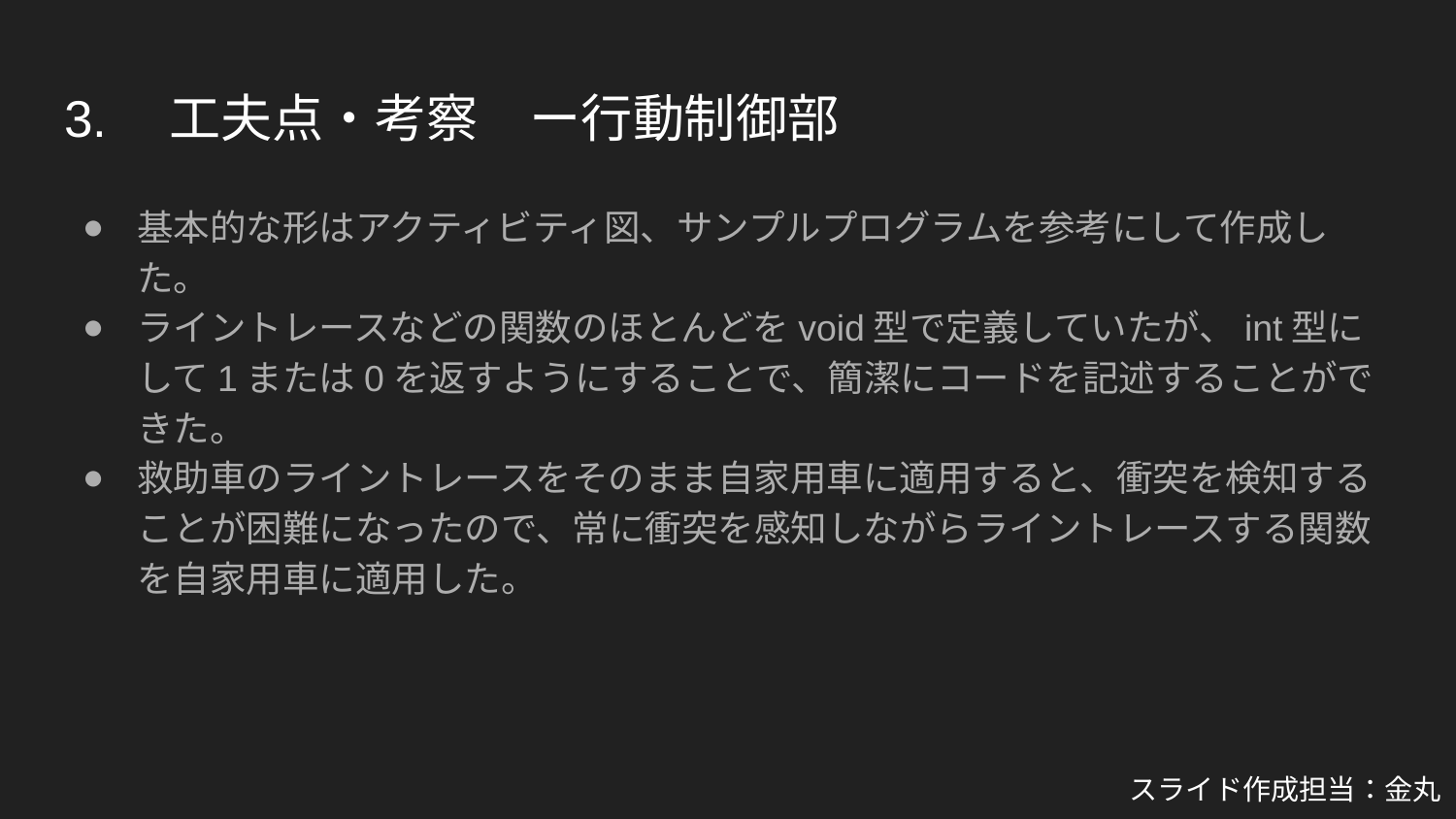

# 3.　工夫点・考察　ー行動制御部
基本的な形はアクティビティ図、サンプルプログラムを参考にして作成した。
ライントレースなどの関数のほとんどをvoid型で定義していたが、int型にして1または0を返すようにすることで、簡潔にコードを記述することができた。
救助車のライントレースをそのまま自家用車に適用すると、衝突を検知することが困難になったので、常に衝突を感知しながらライントレースする関数を自家用車に適用した。
スライド作成担当：金丸